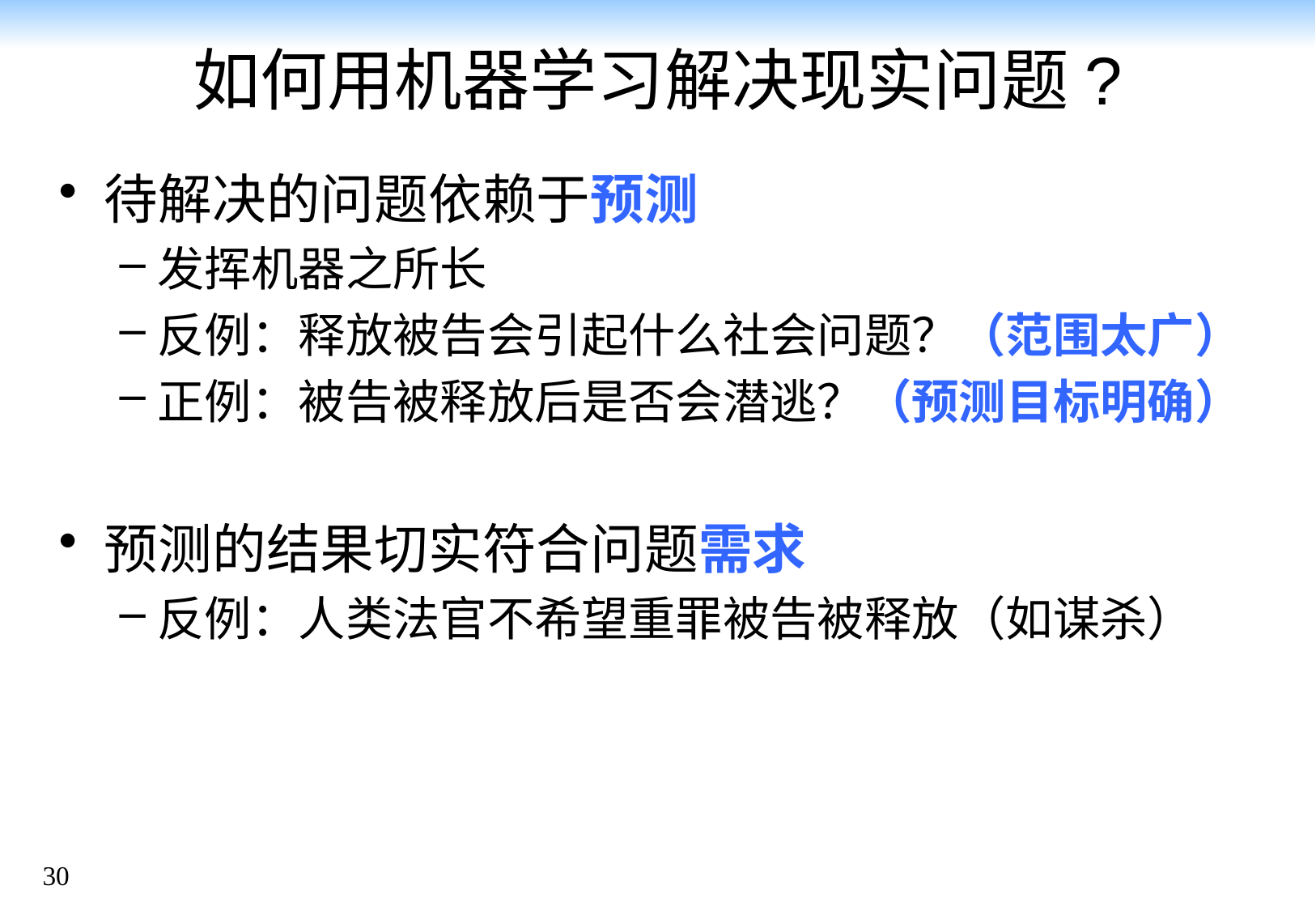

# 如何用机器学习解决现实问题?
待解决的问题依赖于预测
发挥机器之所长
反例：释放被告会引起什么社会问题？（范围太广）
正例：被告被释放后是否会潜逃？（预测目标明确）

预测的结果切实符合问题需求
反例：人类法官不希望重罪被告被释放（如谋杀）